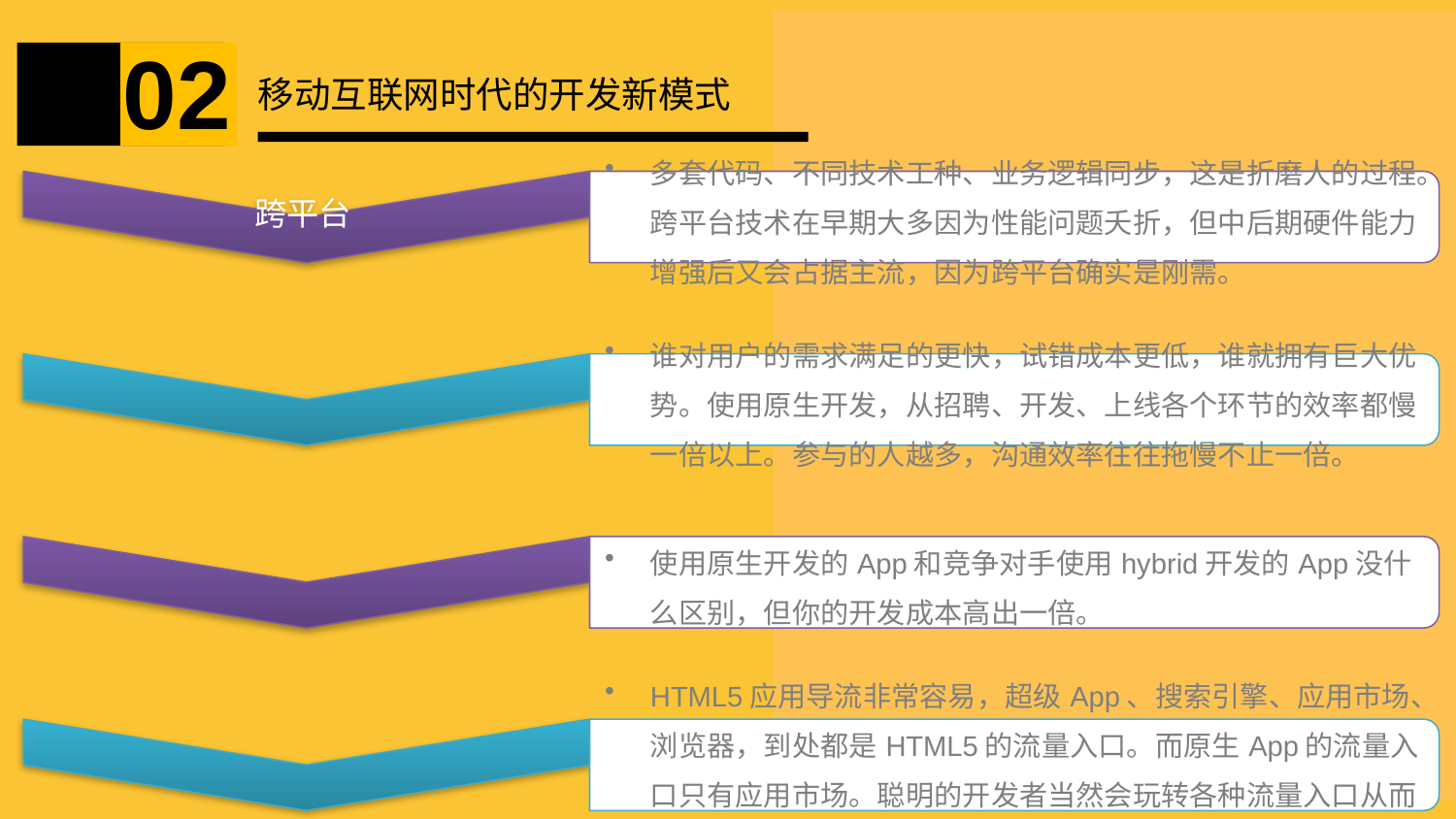

02

移动互联网时代的开发新模式
跨平台
多套代码、不同技术工种、业务逻辑同步，这是折磨人的过程。跨平台技术在早期大多因为性能问题夭折，但中后期硬件能力增强后又会占据主流，因为跨平台确实是刚需。
谁对用户的需求满足的更快，试错成本更低，谁就拥有巨大优势。使用原生开发，从招聘、开发、上线各个环节的效率都慢一倍以上。参与的人越多，沟通效率往往拖慢不止一倍。
成本
使用原生开发的App和竞争对手使用hybrid开发的App没什么区别，但你的开发成本高出一倍。
导流